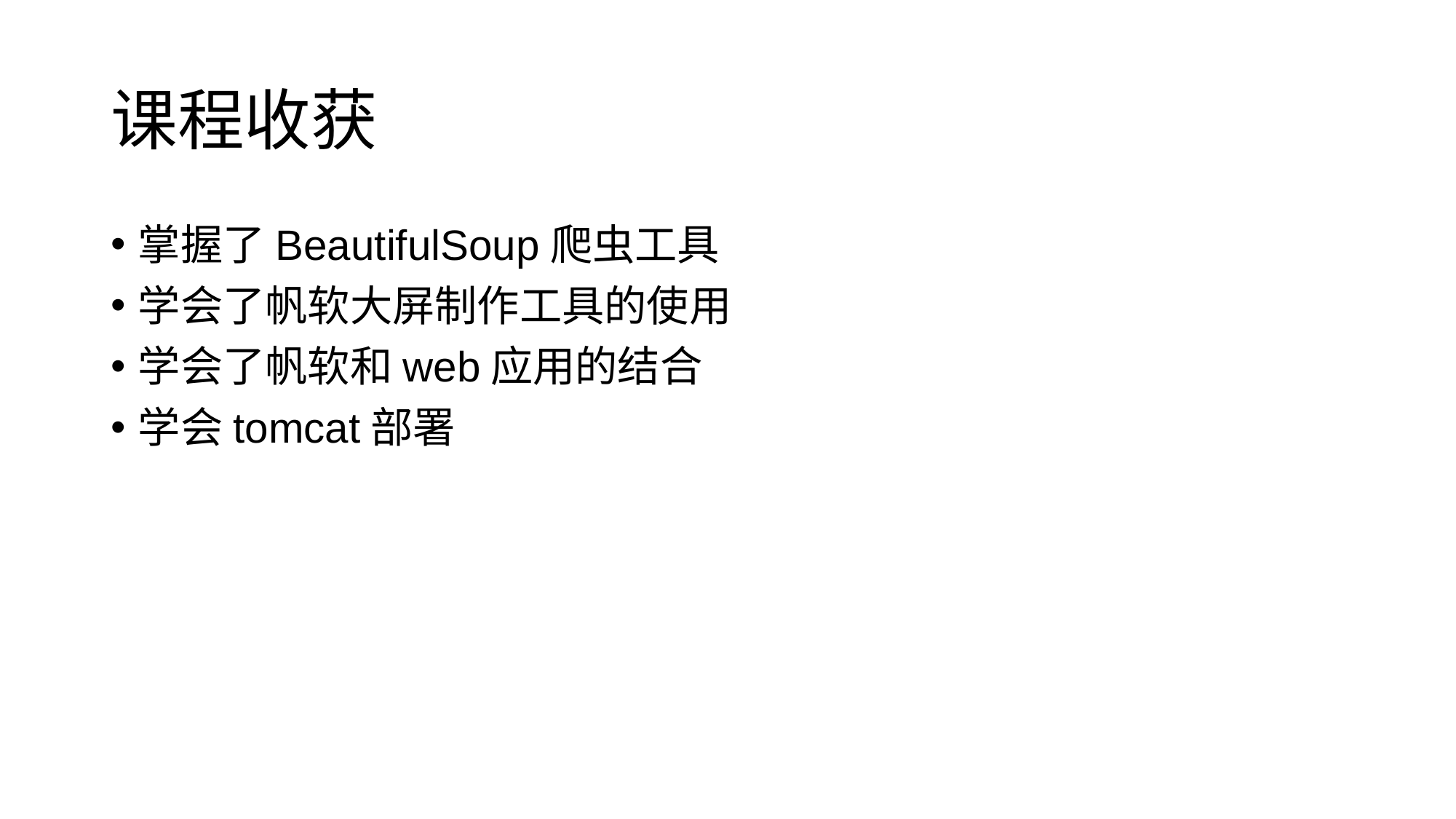

# 课程收获
掌握了BeautifulSoup爬虫工具
学会了帆软大屏制作工具的使用
学会了帆软和web应用的结合
学会tomcat部署